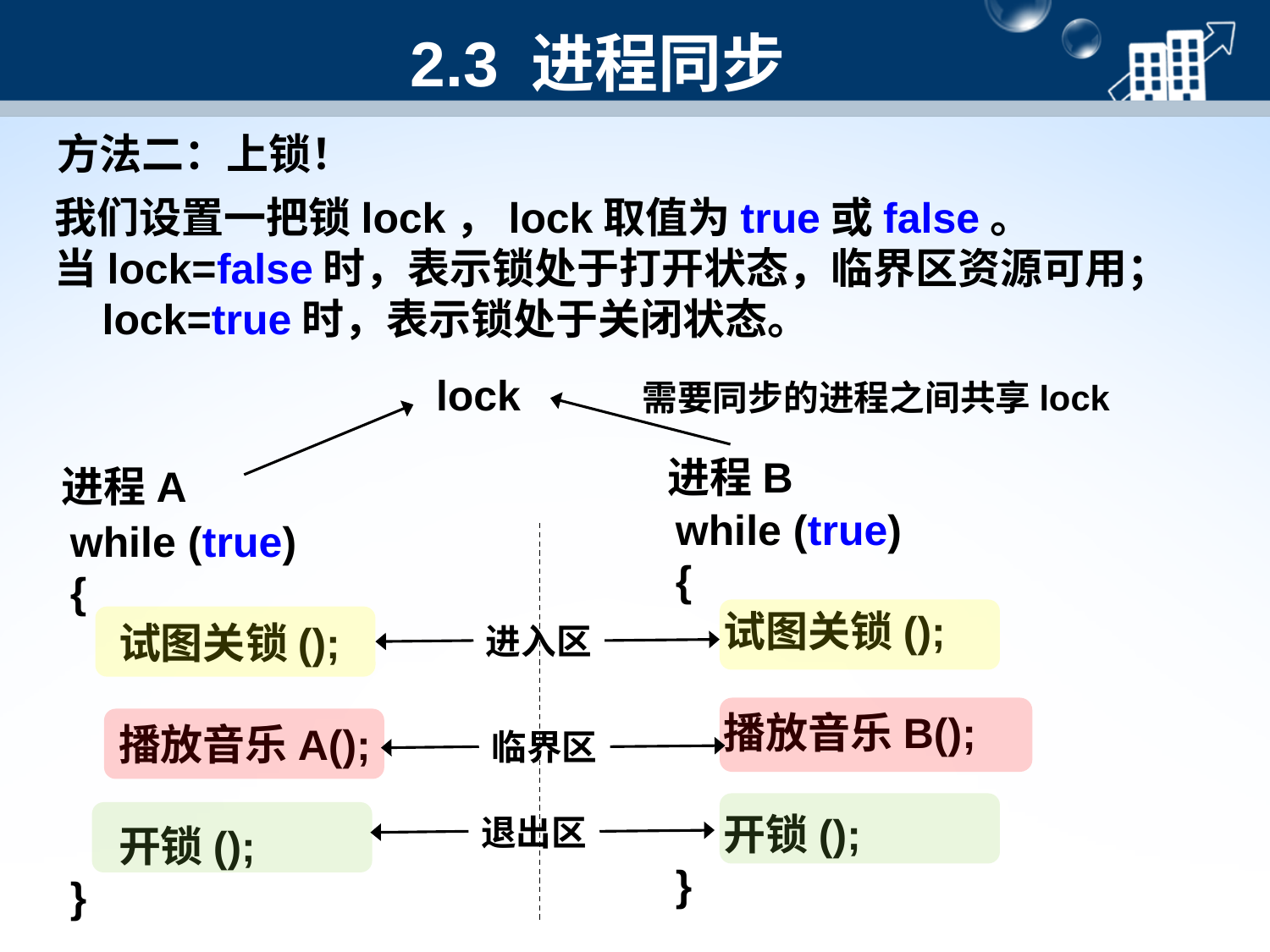

# 2.3 进程同步
方法二：上锁！
我们设置一把锁lock，lock取值为true或false。
当lock=false时，表示锁处于打开状态，临界区资源可用；
    lock=true时，表示锁处于关闭状态。
需要同步的进程之间共享lock
lock
进程B
进程A
while (true)
{
    试图关锁();

    播放音乐B();

    开锁();
}
while (true)
{
    试图关锁();

    播放音乐A();

    开锁();
}

进入区

临界区

退出区